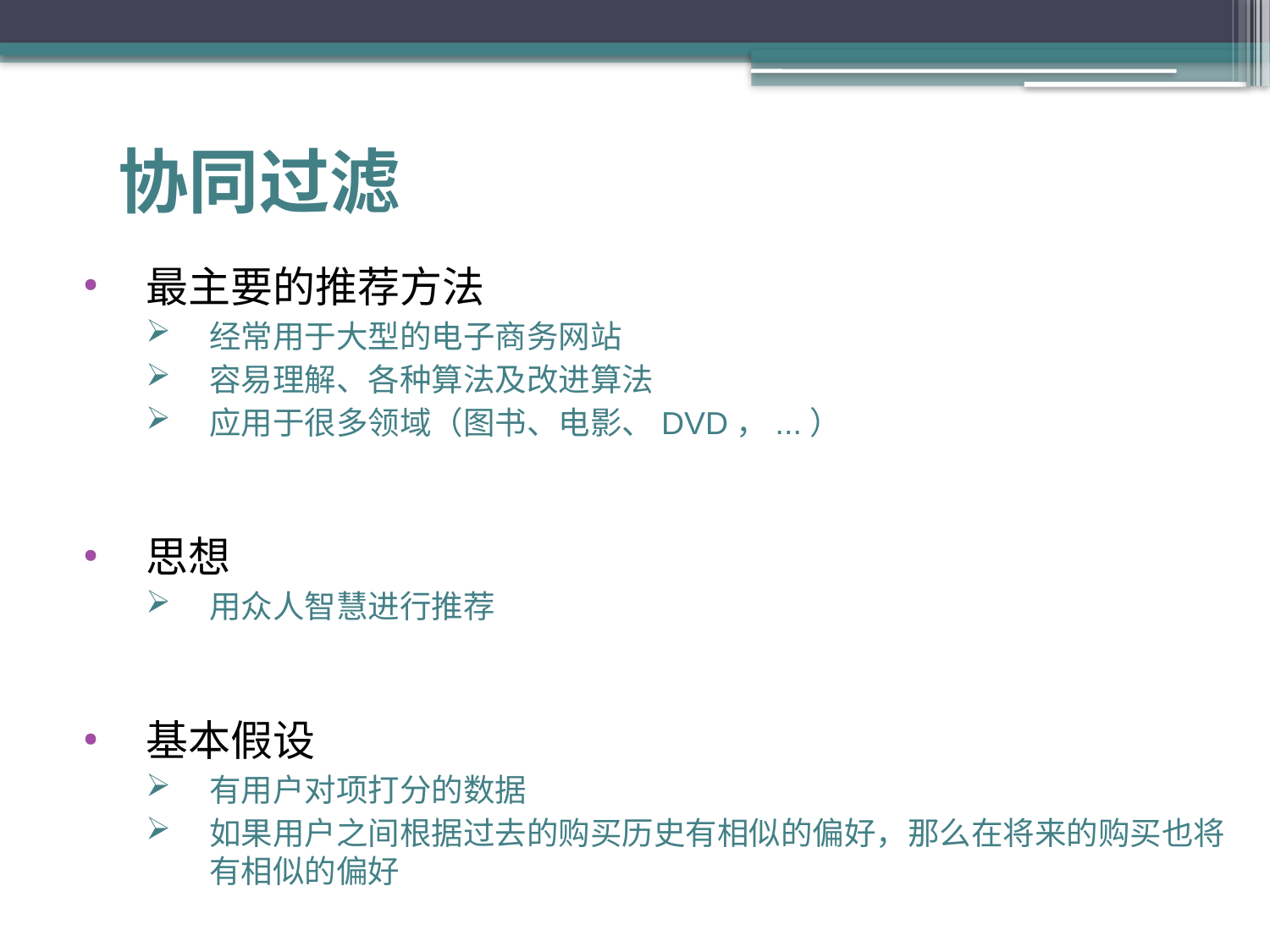

# 协同过滤
最主要的推荐方法
经常用于大型的电子商务网站
容易理解、各种算法及改进算法
应用于很多领域（图书、电影、DVD，...）

思想
用众人智慧进行推荐

基本假设
有用户对项打分的数据
如果用户之间根据过去的购买历史有相似的偏好，那么在将来的购买也将有相似的偏好